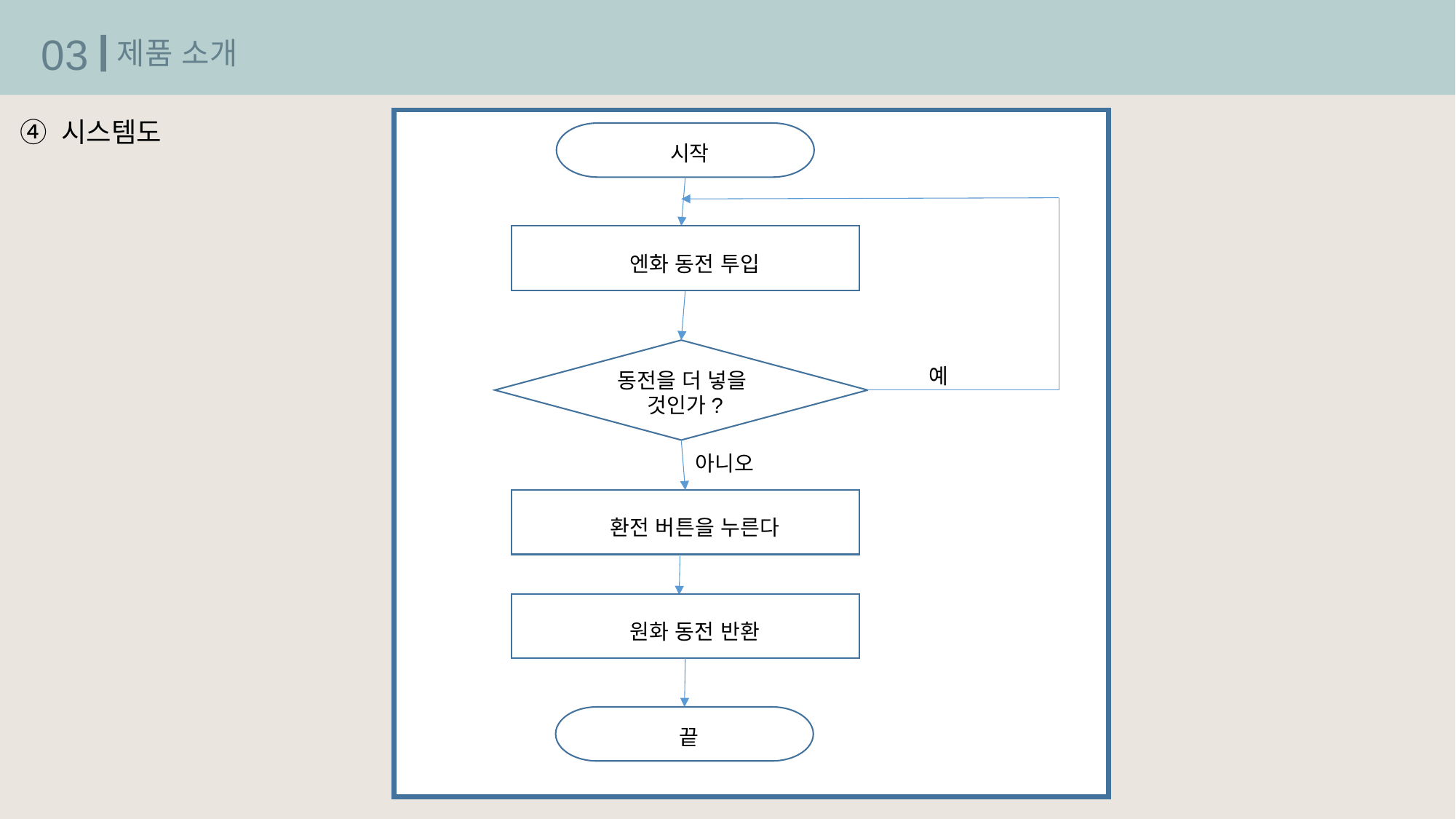

03
제품 소개

시스템도

시작

엔화 동전 투입

예
동전을 더 넣을
것인가?
아니오

환전 버튼을 누른다

원화 동전 반환

끝